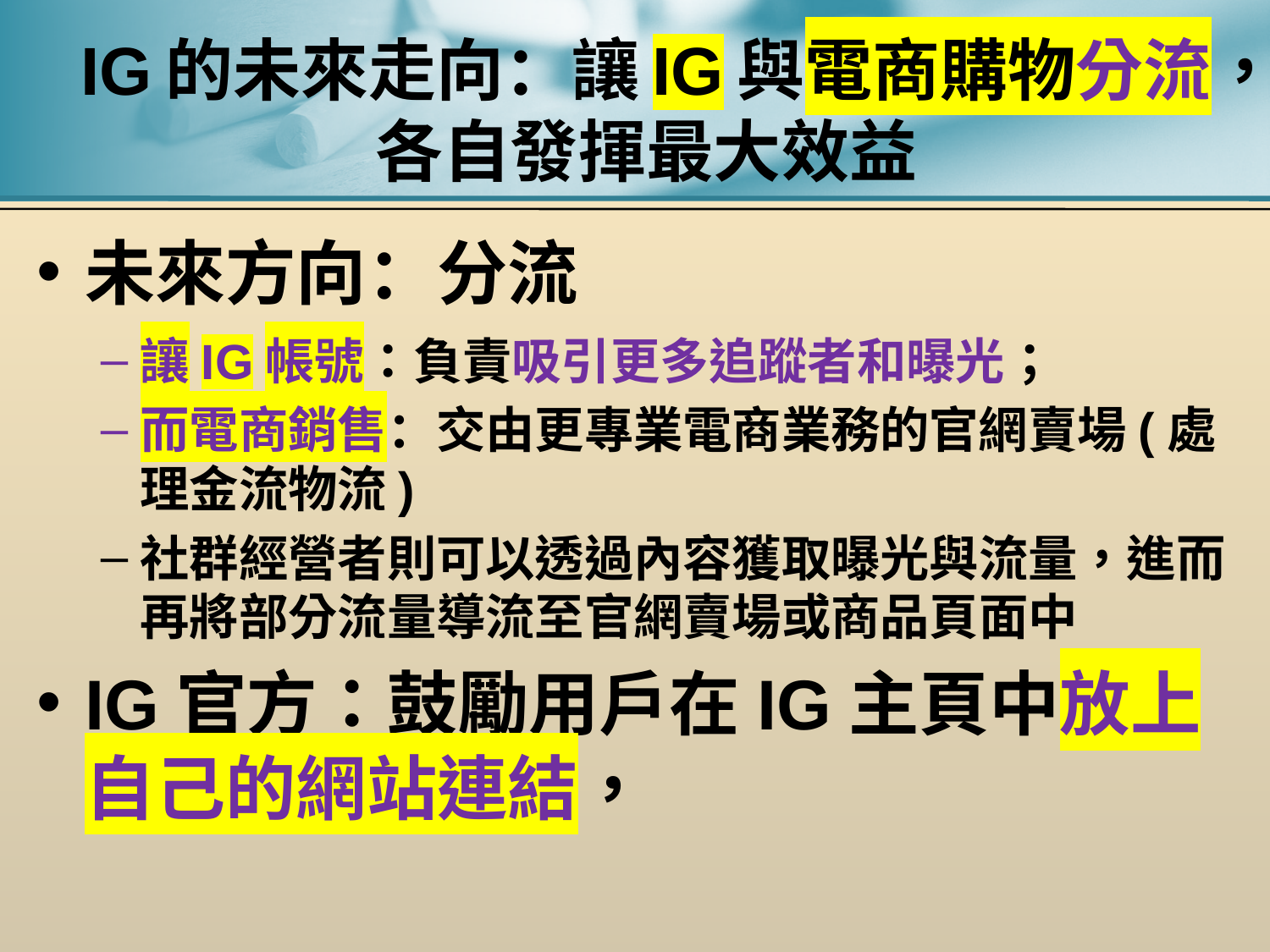

# IG的未來走向：讓IG與電商購物分流，各自發揮最大效益
未來方向：分流
讓IG帳號：負責吸引更多追蹤者和曝光；
而電商銷售：交由更專業電商業務的官網賣場(處理金流物流)
社群經營者則可以透過內容獲取曝光與流量，進而再將部分流量導流至官網賣場或商品頁面中
IG官方：鼓勵用戶在IG主頁中放上自己的網站連結，